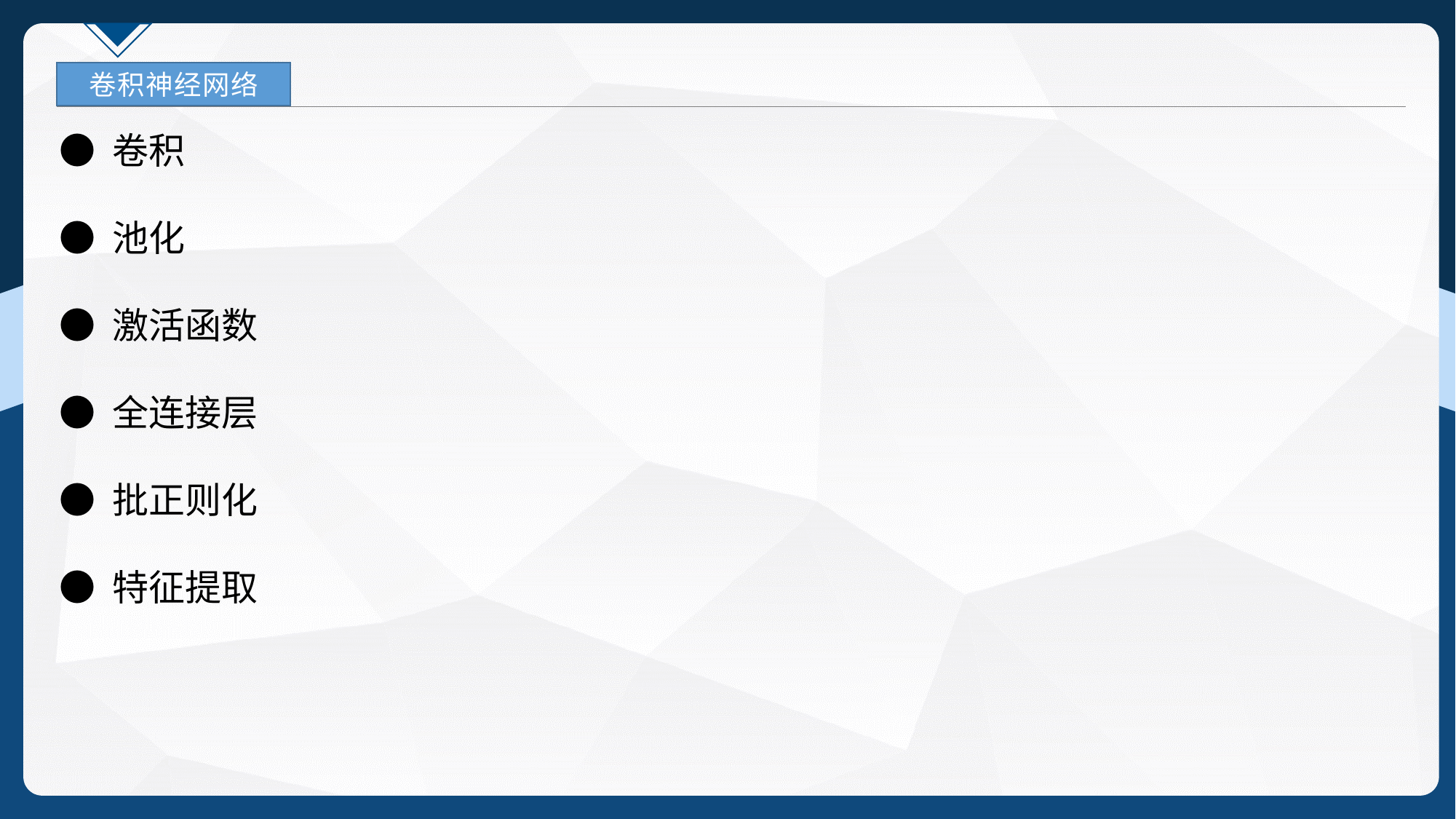

卷积神经网络

● 卷积

● 池化

● 激活函数

● 全连接层

● 批正则化

● 特征提取

5